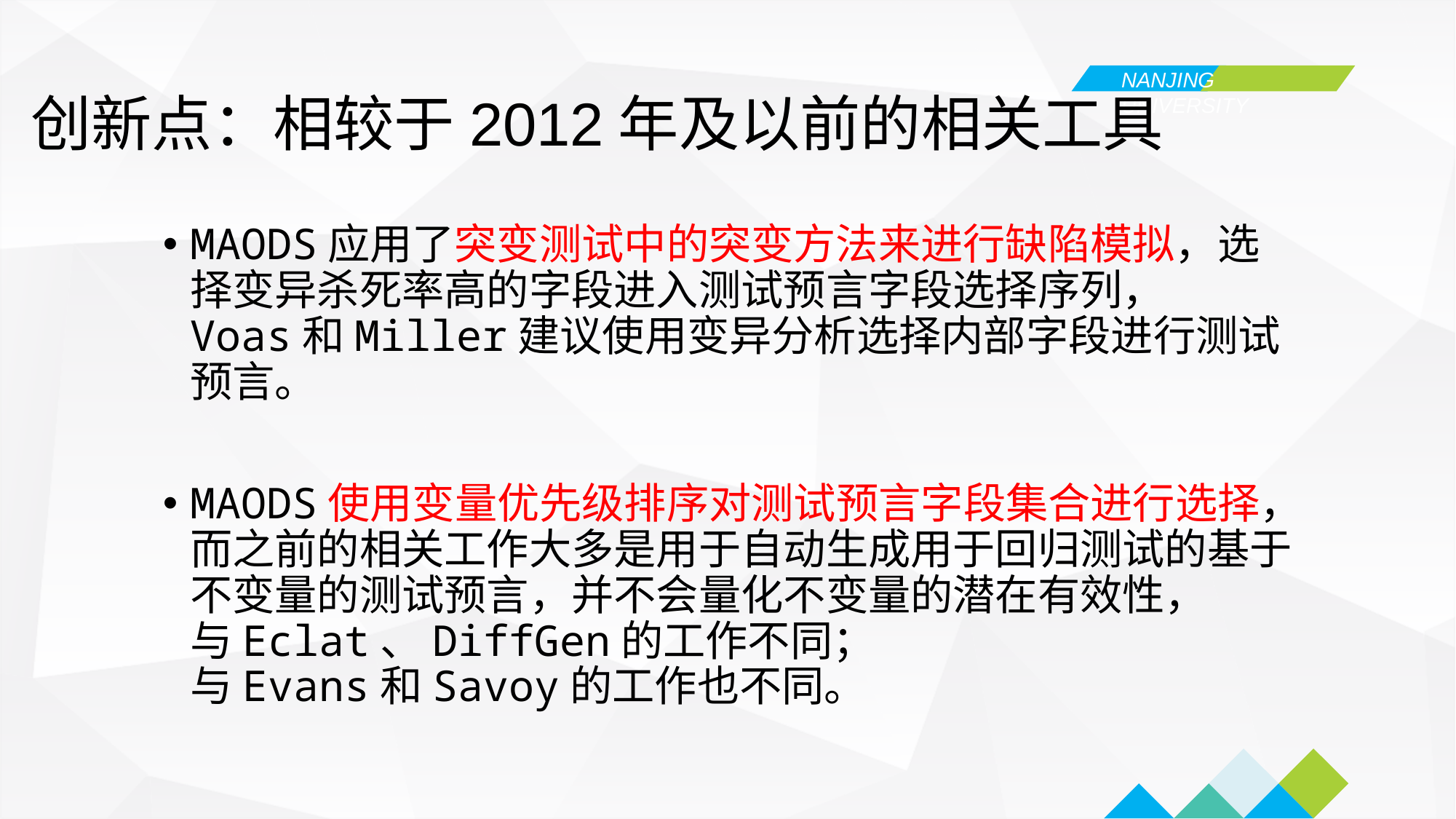

创新点：相较于2012年及以前的相关工具
MAODS应用了突变测试中的突变方法来进行缺陷模拟，选择变异杀死率高的字段进入测试预言字段选择序列，
Voas和Miller建议使用变异分析选择内部字段进行测试预言。

MAODS使用变量优先级排序对测试预言字段集合进行选择，而之前的相关工作大多是用于自动生成用于回归测试的基于不变量的测试预言，并不会量化不变量的潜在有效性，
与Eclat、DiffGen的工作不同；
与Evans和Savoy的工作也不同。